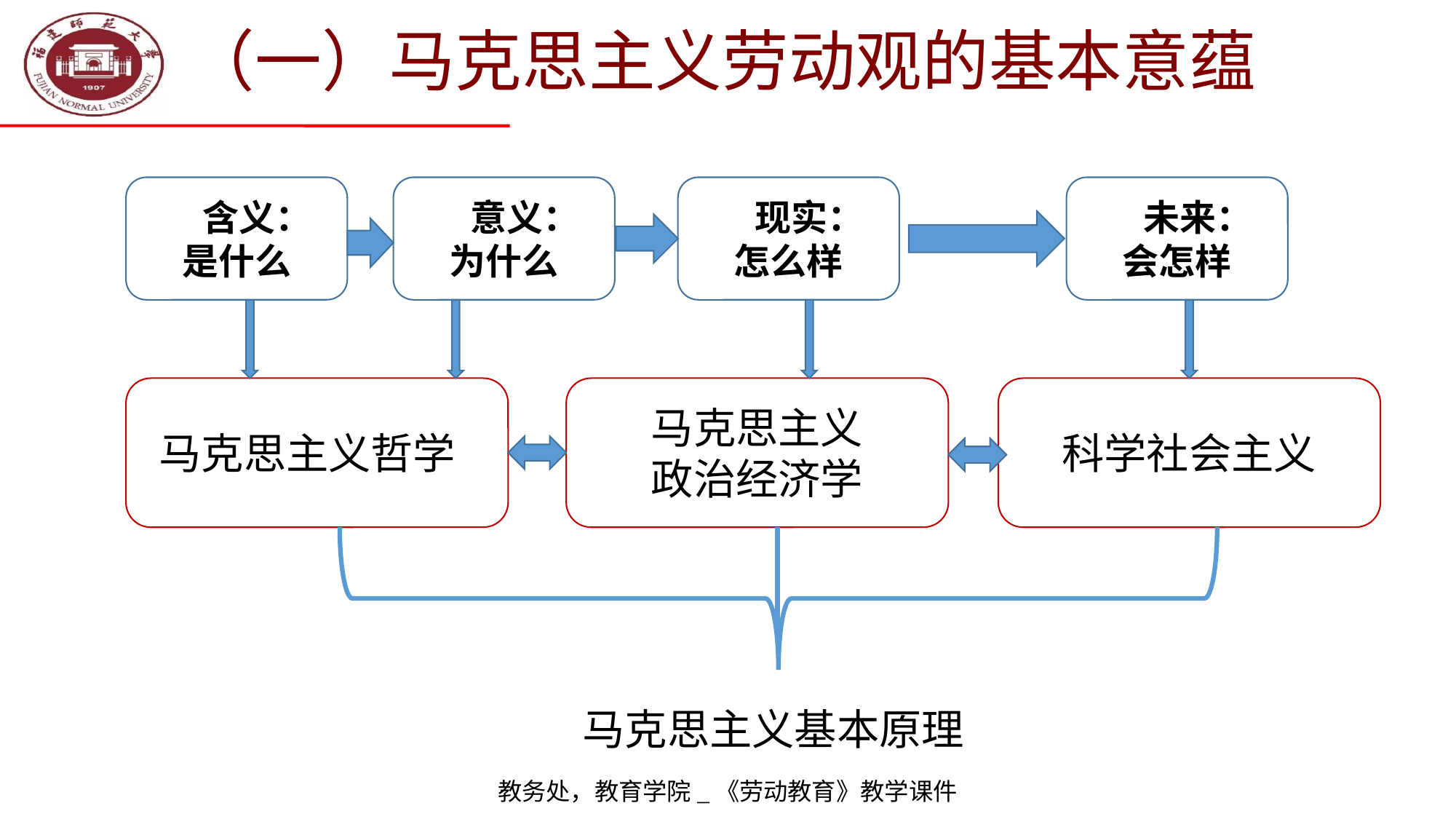

# （一）马克思主义劳动观的基本意蕴

    含义：
是什么
    意义：
为什么
    现实：
怎么样
    未来：
会怎样

马克思主义
政治经济学
科学社会主义
马克思主义哲学

马克思主义基本原理